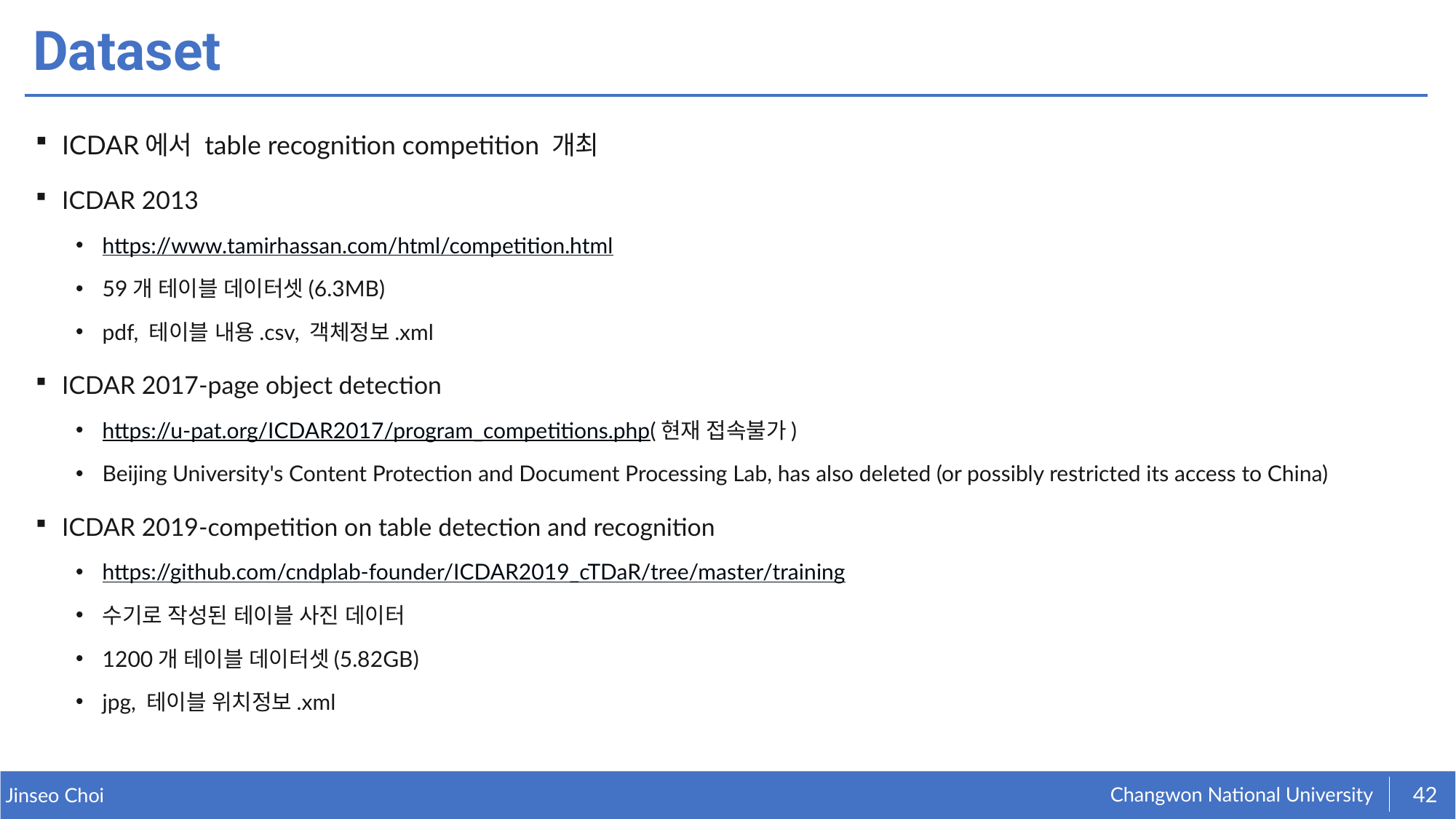

# Dataset
ICDAR에서 table recognition competition 개최
ICDAR 2013
https://www.tamirhassan.com/html/competition.html
59개 테이블 데이터셋(6.3MB)
pdf, 테이블 내용.csv, 객체정보.xml
ICDAR 2017-page object detection
https://u-pat.org/ICDAR2017/program_competitions.php(현재 접속불가)
Beijing University's Content Protection and Document Processing Lab, has also deleted (or possibly restricted its access to China)
ICDAR 2019-competition on table detection and recognition
https://github.com/cndplab-founder/ICDAR2019_cTDaR/tree/master/training
수기로 작성된 테이블 사진 데이터
1200개 테이블 데이터셋(5.82GB)
jpg, 테이블 위치정보.xml
42